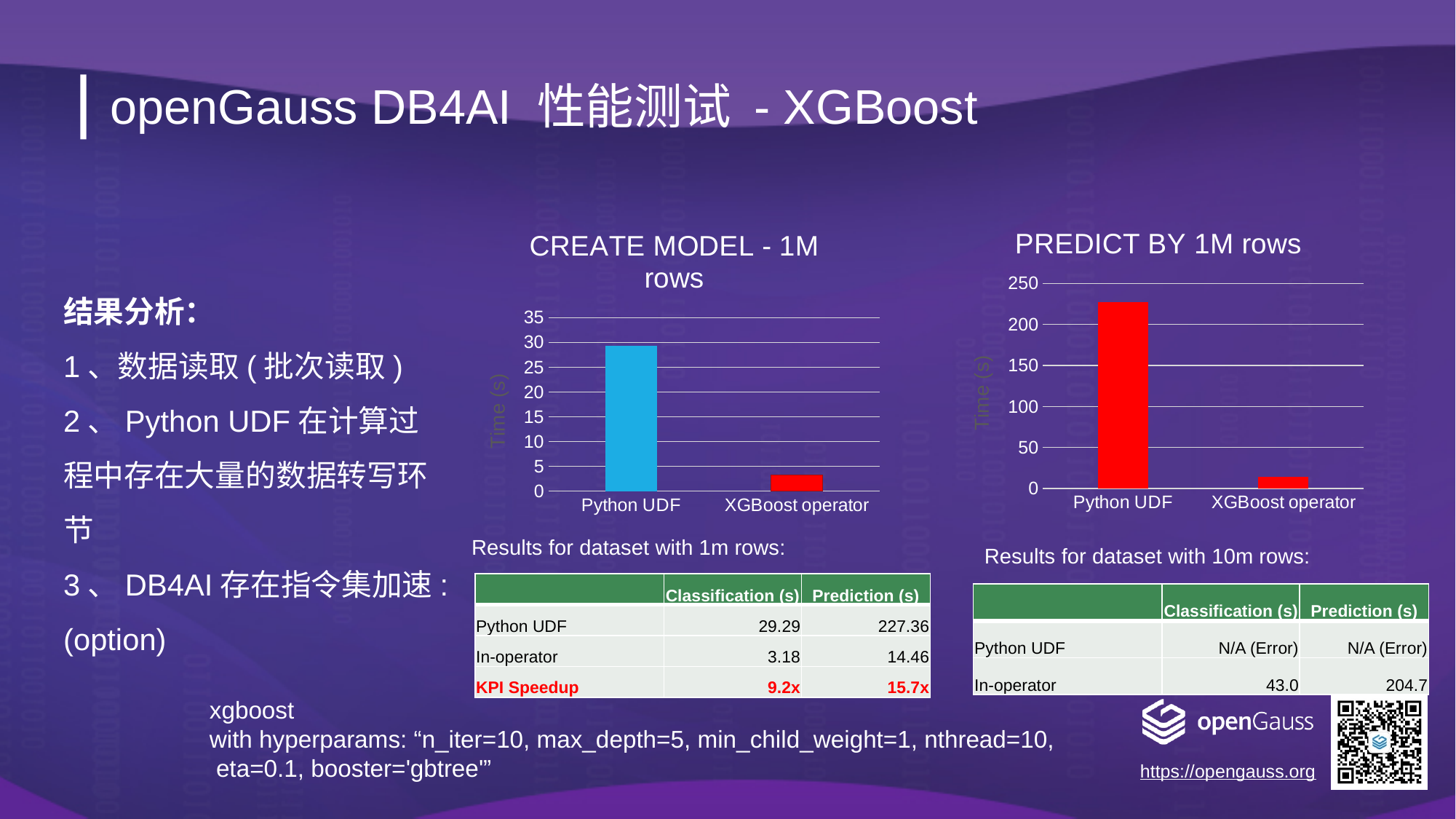

openGauss DB4AI 性能测试 - XGBoost

### Chart: PREDICT BY 1M rows

| Category | Series 1 |
|---|---|
| Python UDF | 227.36 |
| XGBoost operator | 14.46 |

### Chart: CREATE MODEL - 1M rows

| Category | Series 1 |
|---|---|
| Python UDF | 29.29 |
| XGBoost operator | 3.18 |
结果分析：
1、数据读取(批次读取)
2、Python UDF在计算过程中存在大量的数据转写环节
3、DB4AI存在指令集加速:(option)
Results for dataset with 1m rows:
Results for dataset with 10m rows:
|  | Classification (s) | Prediction (s) |
| --- | --- | --- |
| Python UDF | 29.29 | 227.36 |
| In-operator | 3.18 | 14.46 |
| KPI Speedup | 9.2x | 15.7x |
|  | Classification (s) | Prediction (s) |
| --- | --- | --- |
| Python UDF | N/A (Error) | N/A (Error) |
| In-operator | 43.0 | 204.7 |
xgboost
with hyperparams: “n_iter=10, max_depth=5, min_child_weight=1, nthread=10,
 eta=0.1, booster='gbtree'”